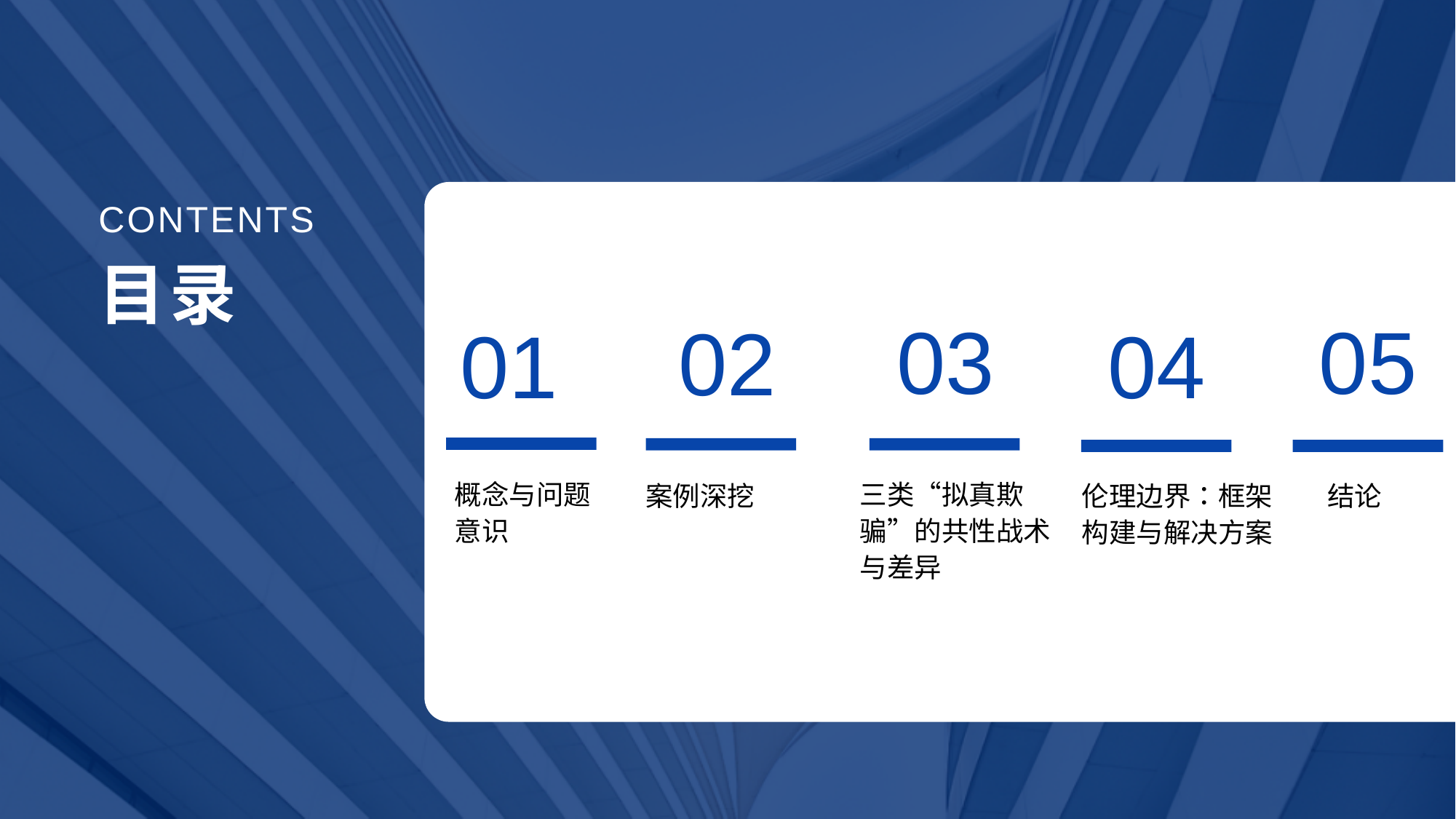

CONTENTS
目录
03
02
01
04

概念与问题意识
三类“拟真欺骗”的共性战术与差异
案例深挖

伦理边界：框架构建与解决方案
05

结论